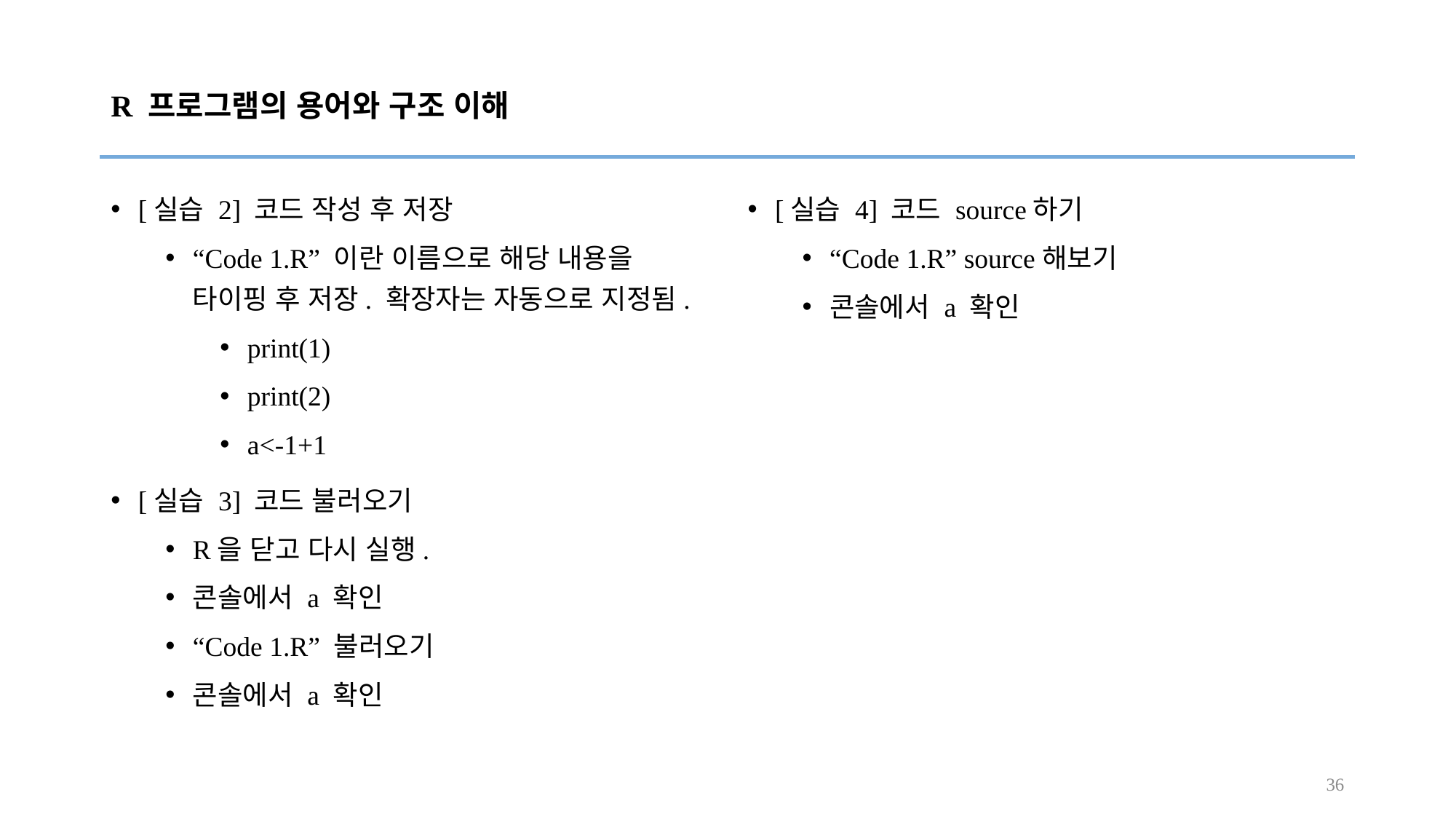

# R 프로그램의 용어와 구조 이해
[실습 2] 코드 작성 후 저장
“Code 1.R” 이란 이름으로 해당 내용을 타이핑 후 저장. 확장자는 자동으로 지정됨.
print(1)
print(2)
a<-1+1
[실습 3] 코드 불러오기
R을 닫고 다시 실행.
콘솔에서 a 확인
“Code 1.R” 불러오기
콘솔에서 a 확인
[실습 4] 코드 source하기
“Code 1.R” source해보기
콘솔에서 a 확인
36